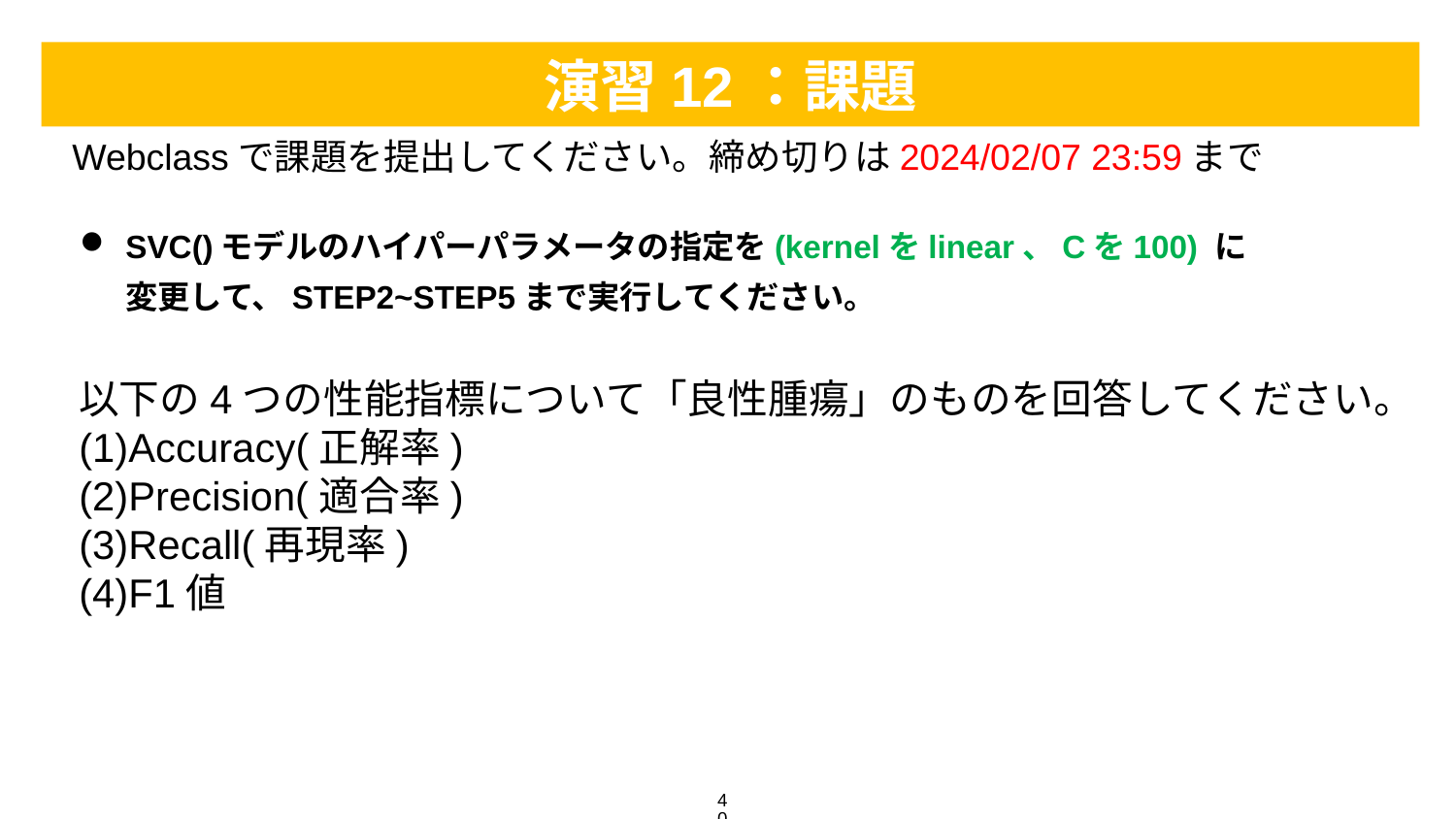

演習12：課題
Webclassで課題を提出してください。締め切りは2024/02/07 23:59まで
SVC()モデルのハイパーパラメータの指定を(kernelをlinear、Cを100) に変更して、STEP2~STEP5まで実行してください。
以下の4つの性能指標について「良性腫瘍」のものを回答してください。
(1)Accuracy(正解率)
(2)Precision(適合率)
(3)Recall(再現率)
(4)F1値
40